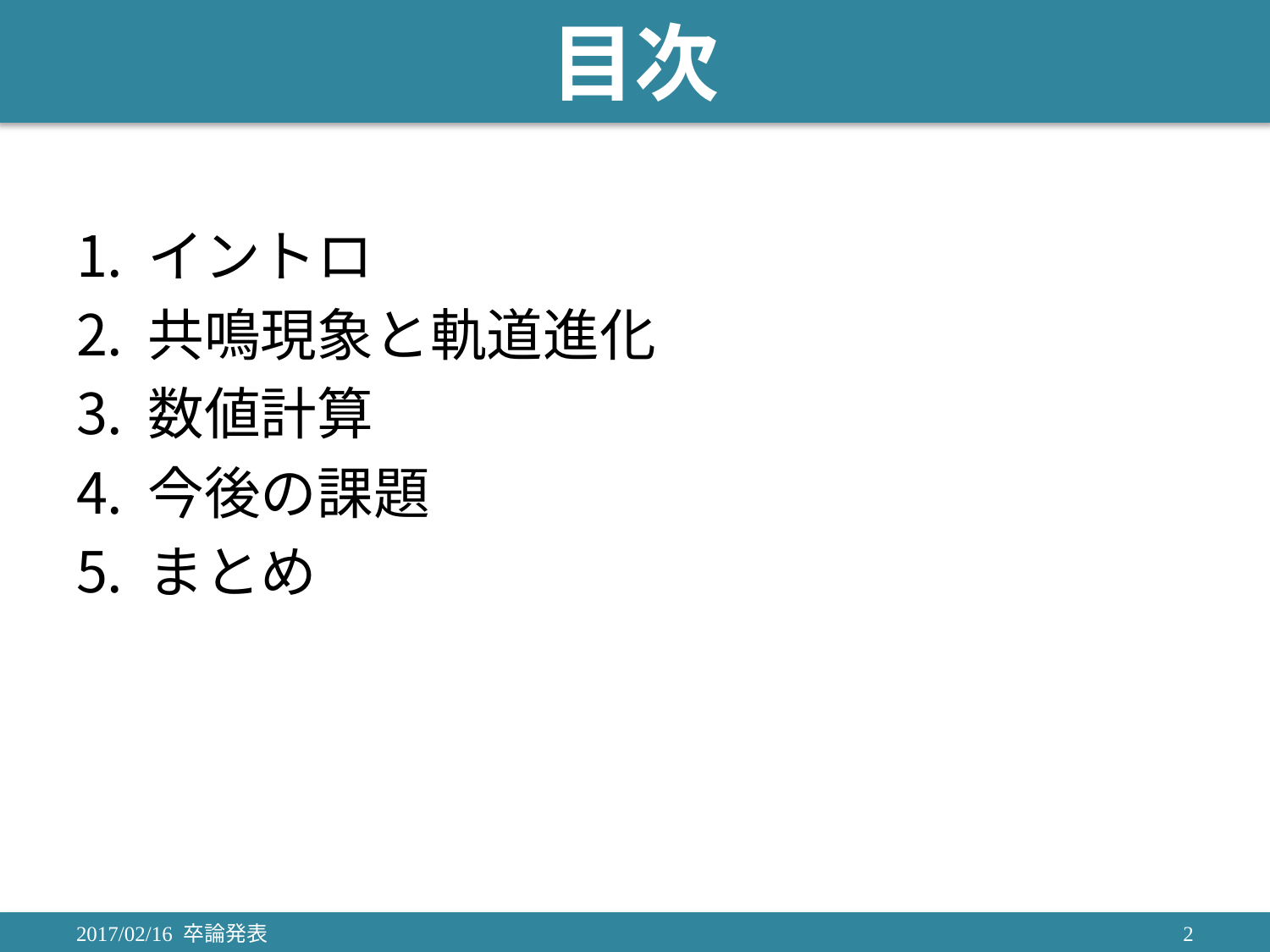

# 目次
イントロ
共鳴現象と軌道進化
数値計算
今後の課題
まとめ
2017/02/16 卒論発表
2